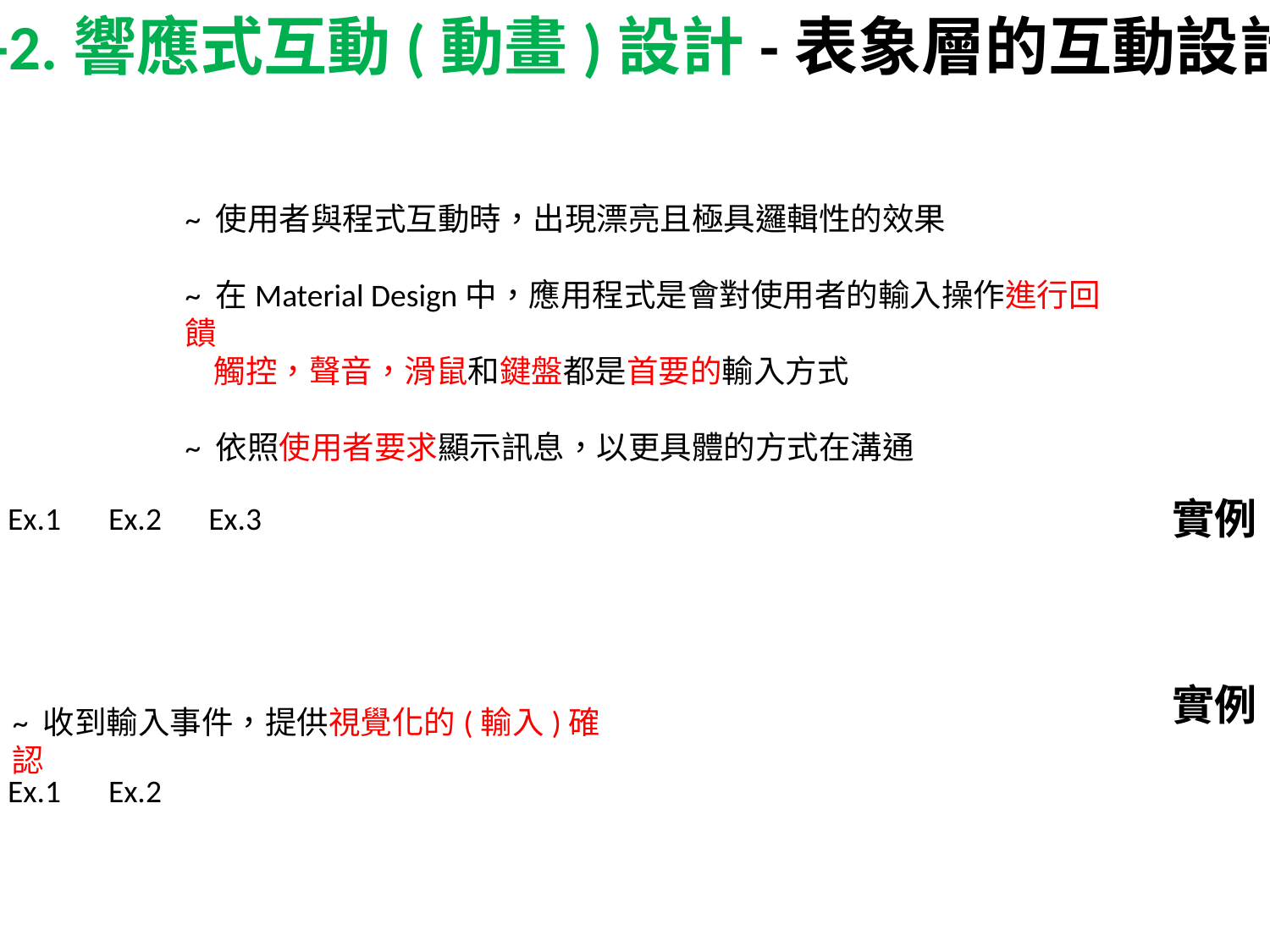

# 3-2.響應式互動(動畫)設計-表象層的互動設計
~ 使用者與程式互動時，出現漂亮且極具邏輯性的效果

~ 在Material Design中，應用程式是會對使用者的輸入操作進行回饋
   觸控，聲音，滑鼠和鍵盤都是首要的輸入方式

~ 依照使用者要求顯示訊息，以更具體的方式在溝通
實例
Ex.1
Ex.2
Ex.3
實例
~ 收到輸入事件，提供視覺化的(輸入)確認
Ex.1
Ex.2